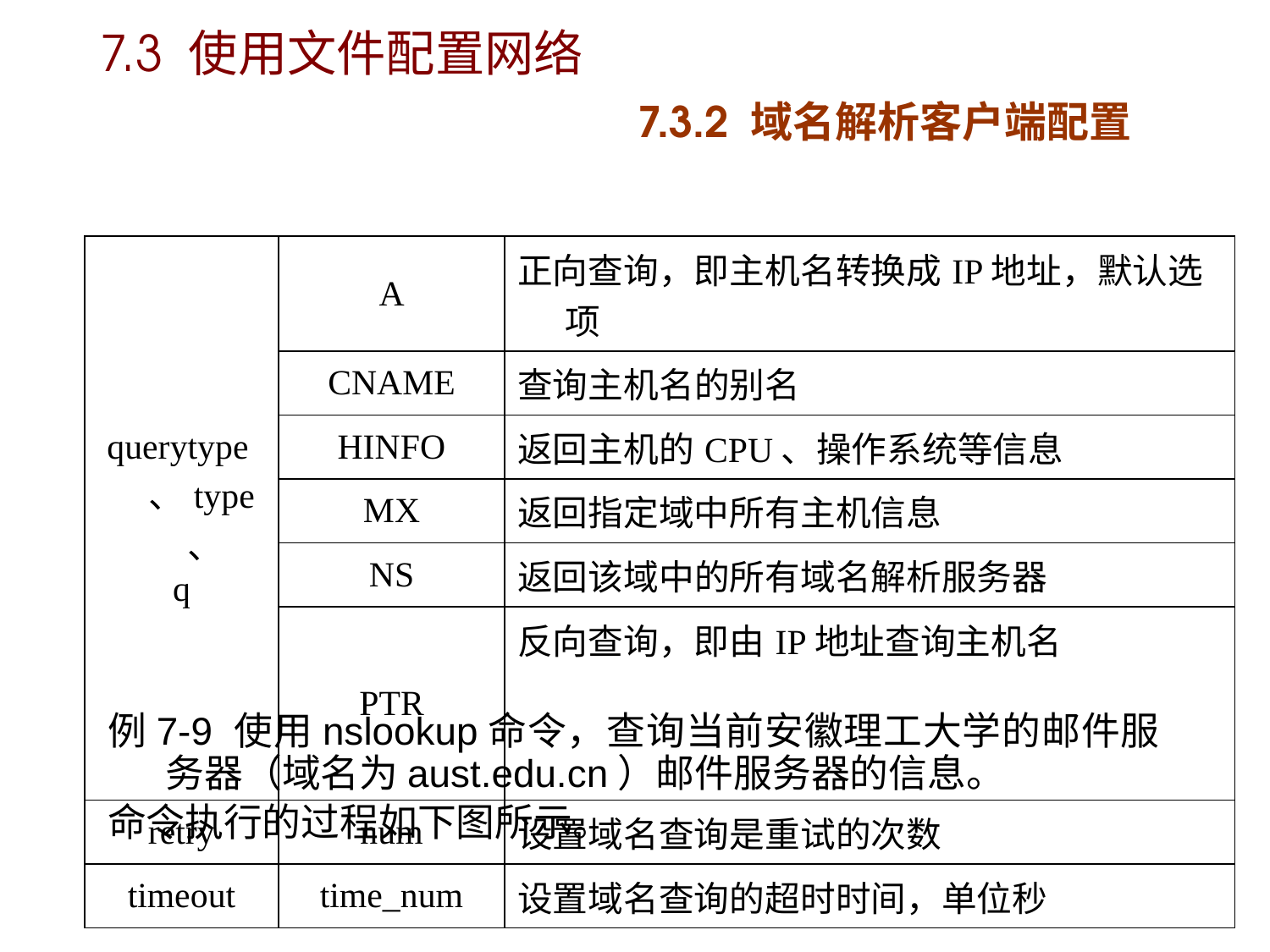

# 7.3 使用文件配置网络 7.3.2 域名解析客户端配置
| querytype、type、 q | A | 正向查询，即主机名转换成IP地址，默认选项 |
| --- | --- | --- |
|  | CNAME | 查询主机名的别名 |
|  | HINFO | 返回主机的CPU、操作系统等信息 |
|  | MX | 返回指定域中所有主机信息 |
|  | NS | 返回该域中的所有域名解析服务器 |
|  | PTR | 反向查询，即由IP地址查询主机名 |
| retry | num | 设置域名查询是重试的次数 |
| timeout | time\_num | 设置域名查询的超时时间，单位秒 |
例7-9 使用nslookup命令，查询当前安徽理工大学的邮件服务器（域名为aust.edu.cn）邮件服务器的信息。
命令执行的过程如下图所示。